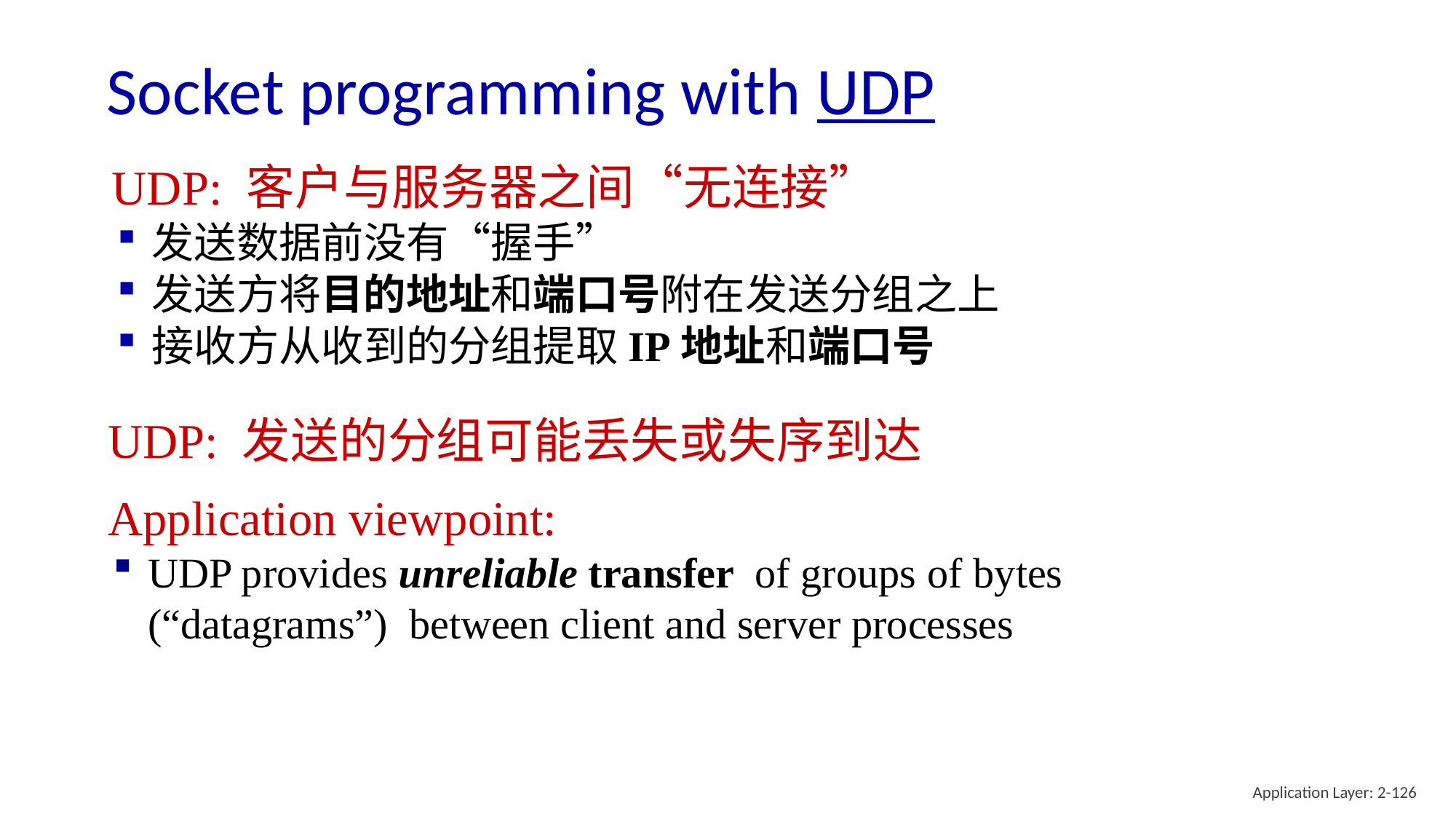

# Socket programming with UDP
UDP: 客户与服务器之间“无连接”
发送数据前没有“握手”
发送方将目的地址和端口号附在发送分组之上
接收方从收到的分组提取IP地址和端口号

UDP: 发送的分组可能丢失或失序到达
Application viewpoint:
UDP provides unreliable transfer  of groups of bytes (“datagrams”)  between client and server processes

Application Layer: 2-126